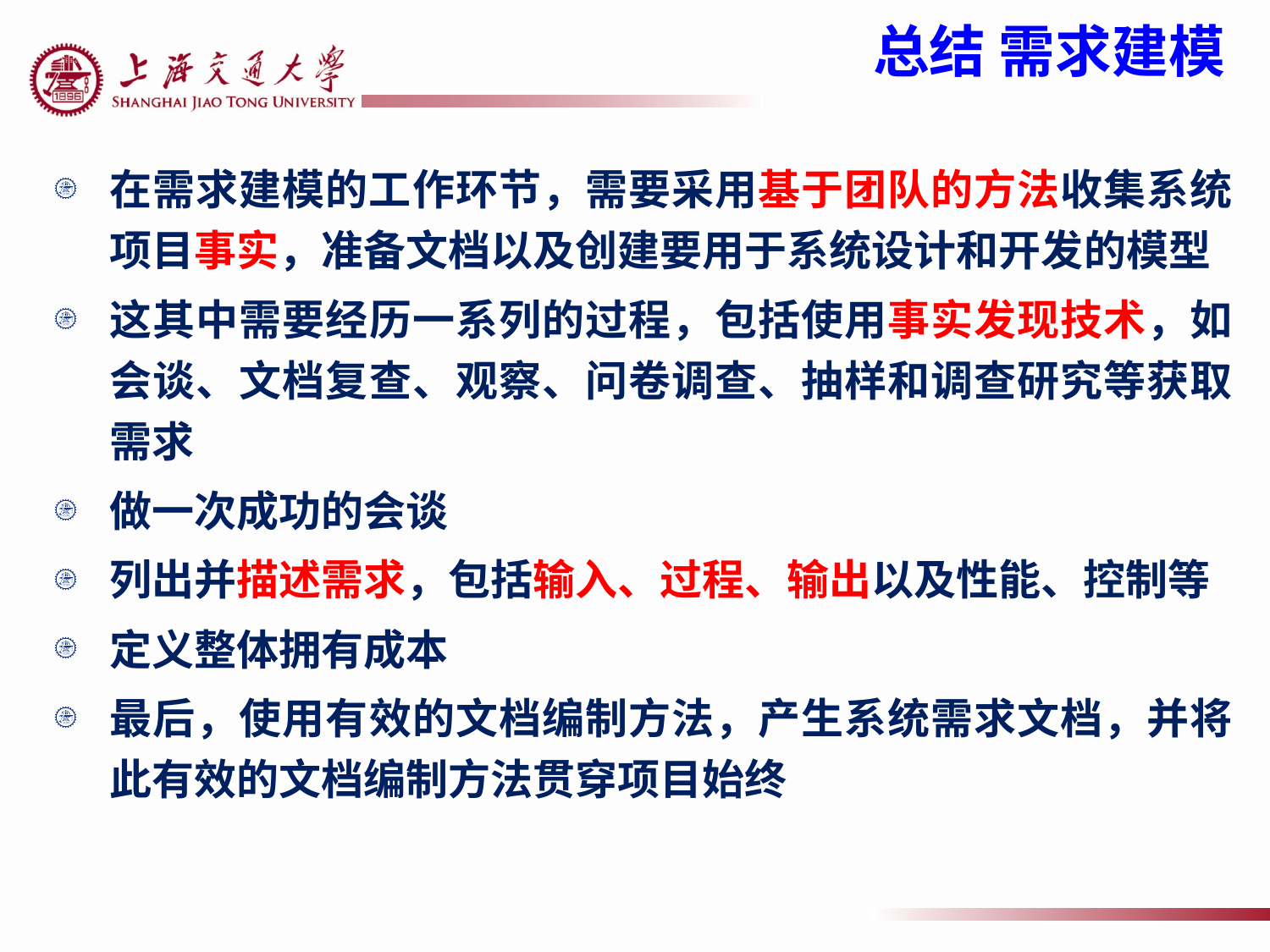

# 总结 需求建模
在需求建模的工作环节，需要采用基于团队的方法收集系统项目事实，准备文档以及创建要用于系统设计和开发的模型
这其中需要经历一系列的过程，包括使用事实发现技术，如会谈、文档复查、观察、问卷调查、抽样和调查研究等获取需求
做一次成功的会谈
列出并描述需求，包括输入、过程、输出以及性能、控制等
定义整体拥有成本
最后，使用有效的文档编制方法，产生系统需求文档，并将此有效的文档编制方法贯穿项目始终